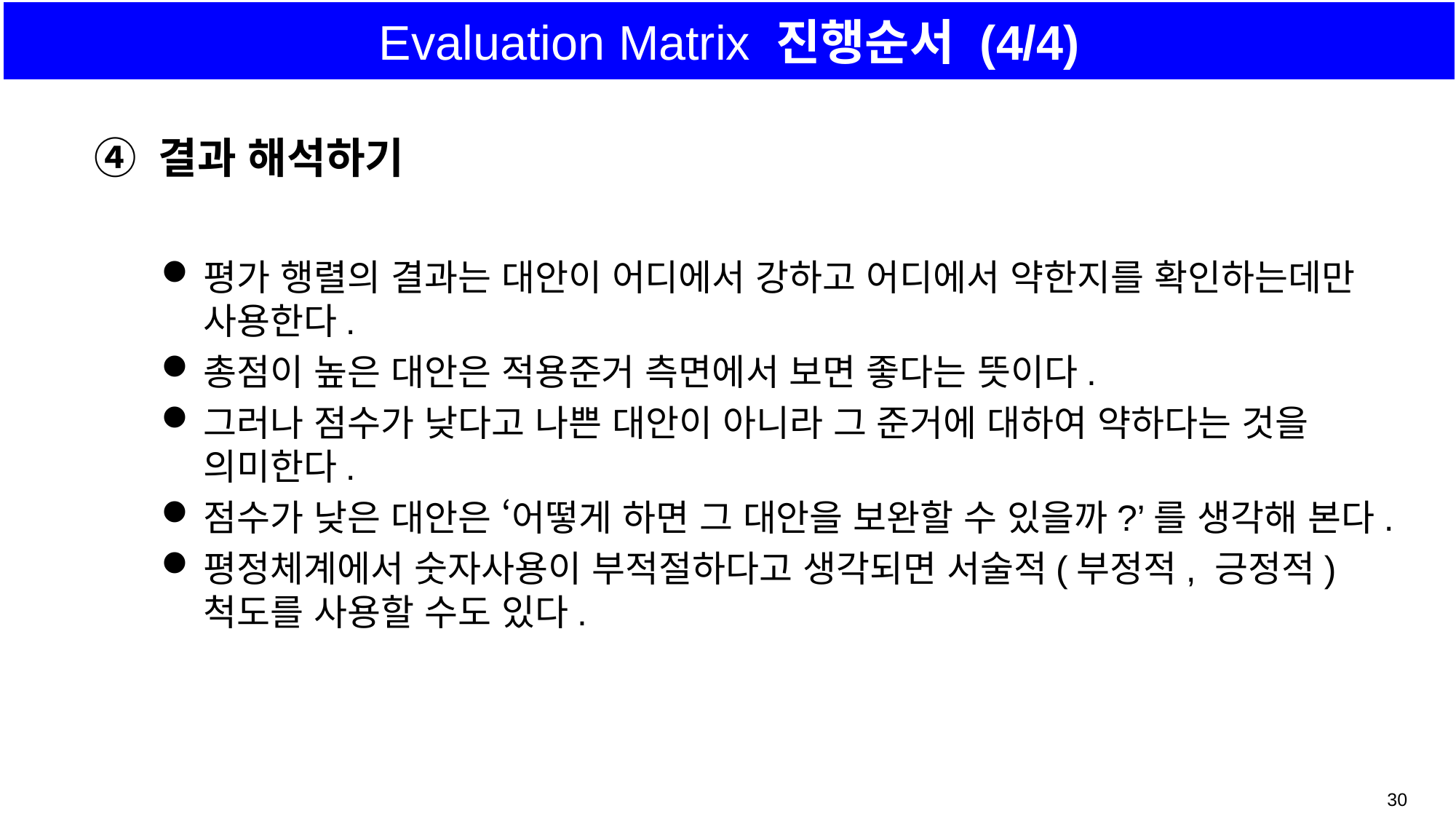

# Evaluation Matrix 진행순서 (4/4)
④ 결과 해석하기

평가 행렬의 결과는 대안이 어디에서 강하고 어디에서 약한지를 확인하는데만 사용한다.
총점이 높은 대안은 적용준거 측면에서 보면 좋다는 뜻이다.
그러나 점수가 낮다고 나쁜 대안이 아니라 그 준거에 대하여 약하다는 것을 의미한다.
점수가 낮은 대안은 ‘어떻게 하면 그 대안을 보완할 수 있을까?’를 생각해 본다.
평정체계에서 숫자사용이 부적절하다고 생각되면 서술적(부정적, 긍정적) 척도를 사용할 수도 있다.